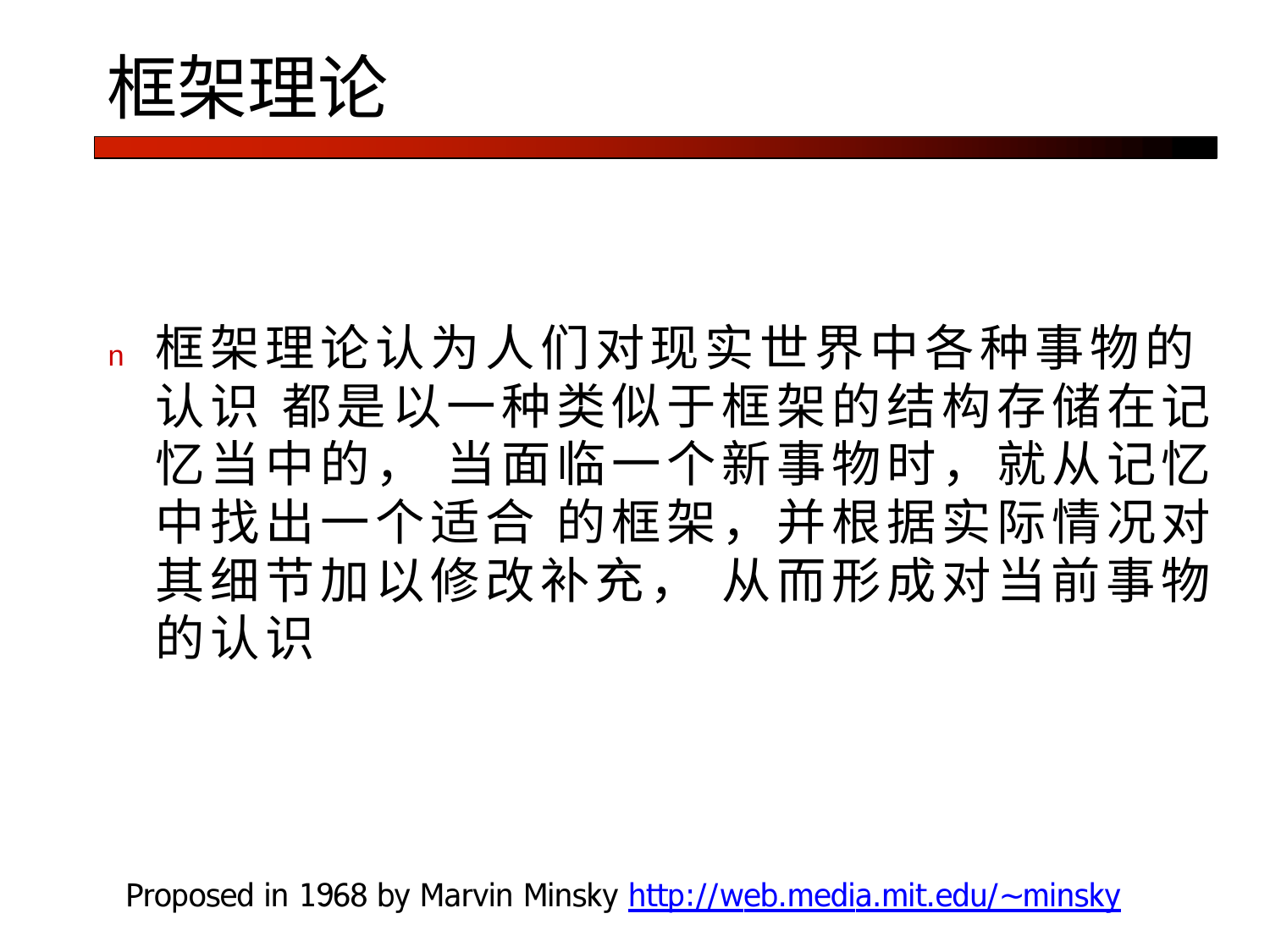

# 框架理论

n	框架理论认为人们对现实世界中各种事物的认识 都是以一种类似于框架的结构存储在记忆当中的， 当面临一个新事物时，就从记忆中找出一个适合 的框架，并根据实际情况对其细节加以修改补充， 从而形成对当前事物的认识
Proposed in 1968 by Marvin Minsky http://web.media.mit.edu/~minsky